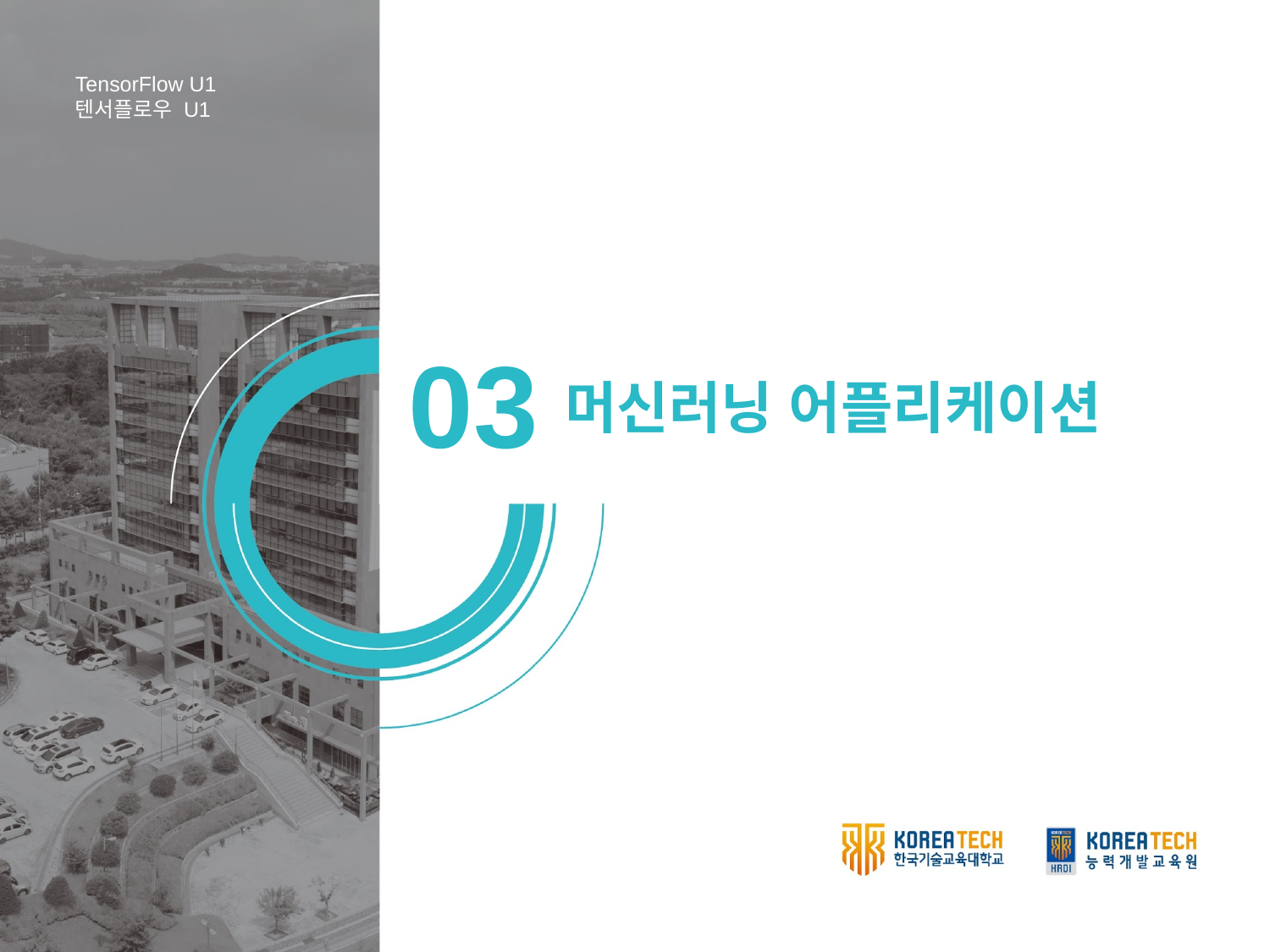

TensorFlow U1
텐서플로우 U1
03
머신러닝 어플리케이션